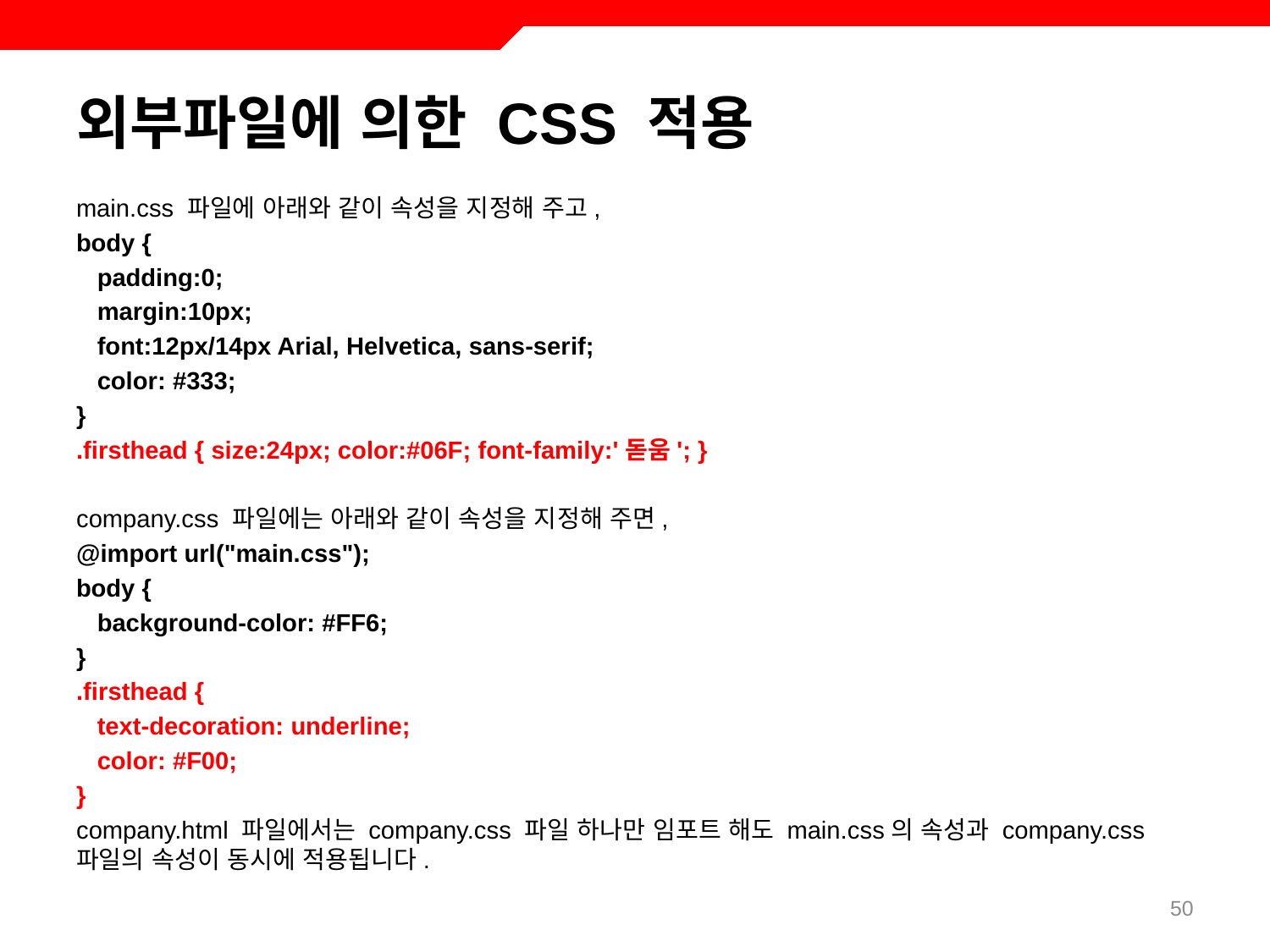

# 외부파일에 의한 CSS 적용
main.css 파일에 아래와 같이 속성을 지정해 주고,
body {
   padding:0;
   margin:10px;
   font:12px/14px Arial, Helvetica, sans-serif;
   color: #333;
}
.firsthead { size:24px; color:#06F; font-family:'돋움'; }

company.css 파일에는 아래와 같이 속성을 지정해 주면,
@import url("main.css");
body {
   background-color: #FF6;
}
.firsthead {
   text-decoration: underline;
   color: #F00;
}
company.html 파일에서는 company.css 파일 하나만 임포트 해도 main.css의 속성과 company.css 파일의 속성이 동시에 적용됩니다.
50